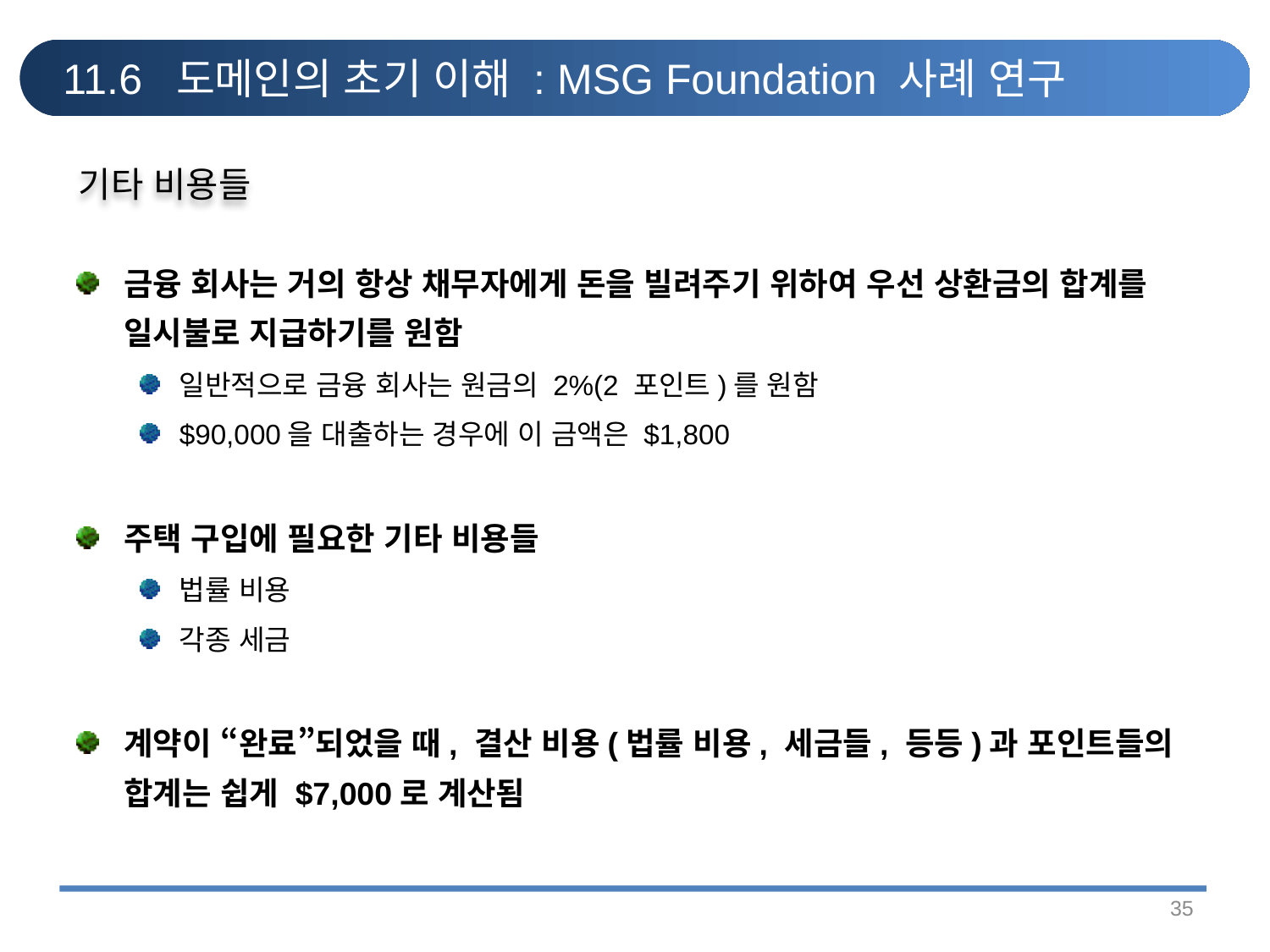

# 11.6  도메인의 초기 이해 : MSG Foundation 사례 연구
기타 비용들
금융 회사는 거의 항상 채무자에게 돈을 빌려주기 위하여 우선 상환금의 합계를 일시불로 지급하기를 원함
일반적으로 금융 회사는 원금의 2%(2 포인트)를 원함
$90,000을 대출하는 경우에 이 금액은 $1,800

주택 구입에 필요한 기타 비용들
법률 비용
각종 세금

계약이 “완료”되었을 때, 결산 비용(법률 비용, 세금들, 등등)과 포인트들의 합계는 쉽게 $7,000로 계산됨
35